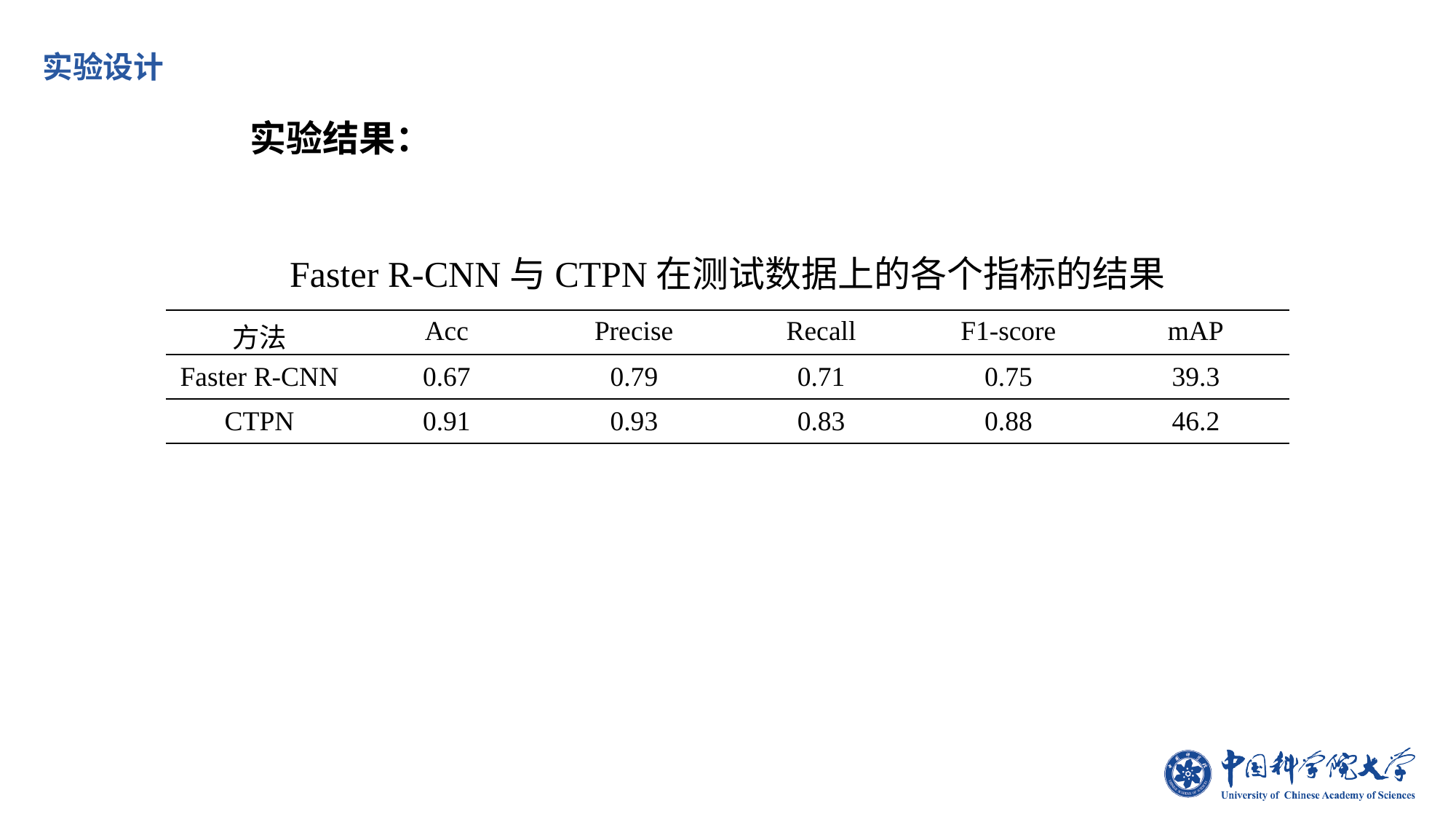

实验设计
实验结果：
Faster R-CNN与CTPN在测试数据上的各个指标的结果
| 方法 | Acc | Precise | Recall | F1-score | mAP |
| --- | --- | --- | --- | --- | --- |
| Faster R-CNN | 0.67 | 0.79 | 0.71 | 0.75 | 39.3 |
| CTPN | 0.91 | 0.93 | 0.83 | 0.88 | 46.2 |